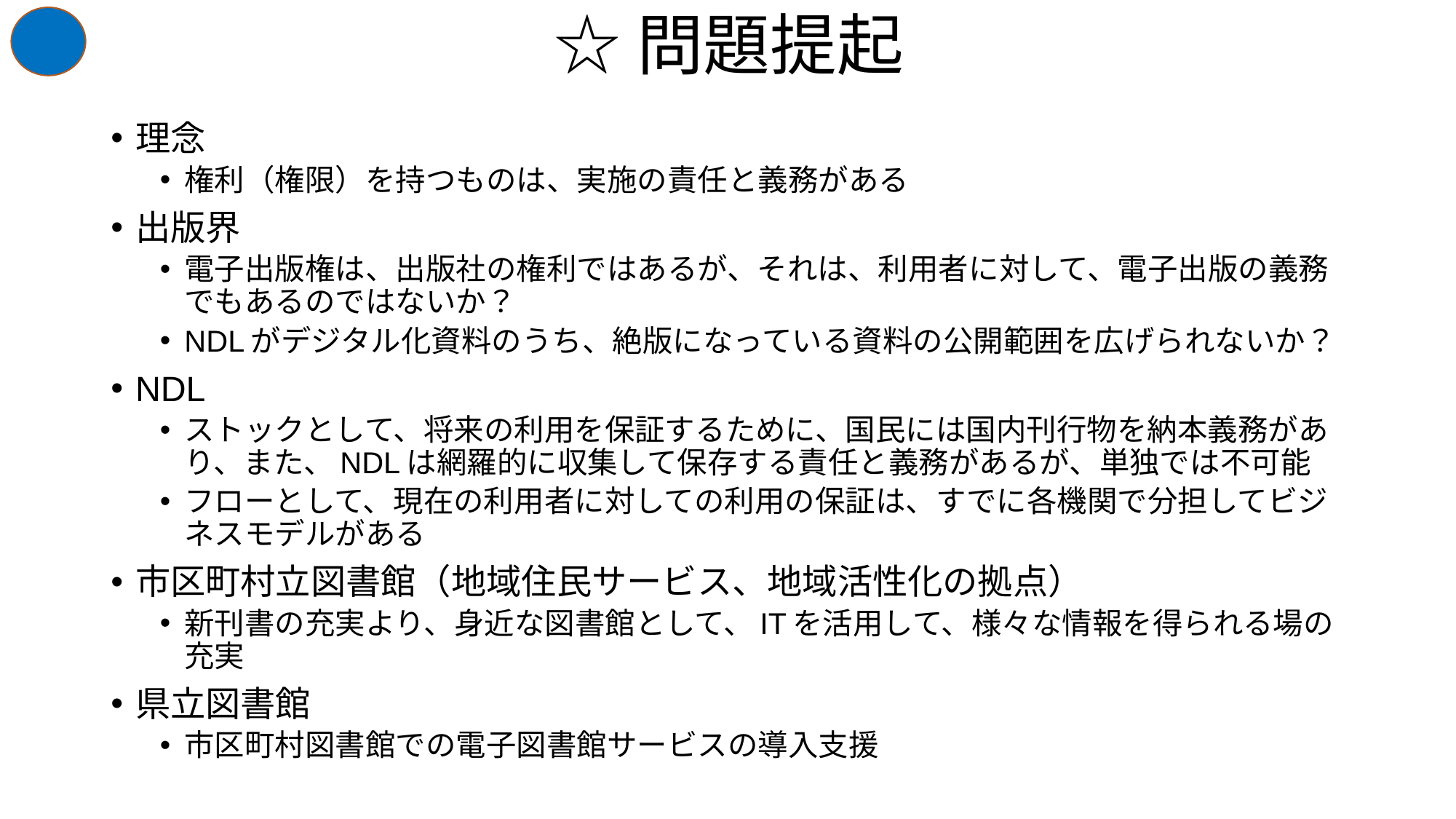

# ☆問題提起

理念
権利（権限）を持つものは、実施の責任と義務がある
出版界
電子出版権は、出版社の権利ではあるが、それは、利用者に対して、電子出版の義務でもあるのではないか？
NDLがデジタル化資料のうち、絶版になっている資料の公開範囲を広げられないか？
NDL
ストックとして、将来の利用を保証するために、国民には国内刊行物を納本義務があり、また、NDLは網羅的に収集して保存する責任と義務があるが、単独では不可能
フローとして、現在の利用者に対しての利用の保証は、すでに各機関で分担してビジネスモデルがある
市区町村立図書館（地域住民サービス、地域活性化の拠点）
新刊書の充実より、身近な図書館として、ITを活用して、様々な情報を得られる場の充実
県立図書館
市区町村図書館での電子図書館サービスの導入支援